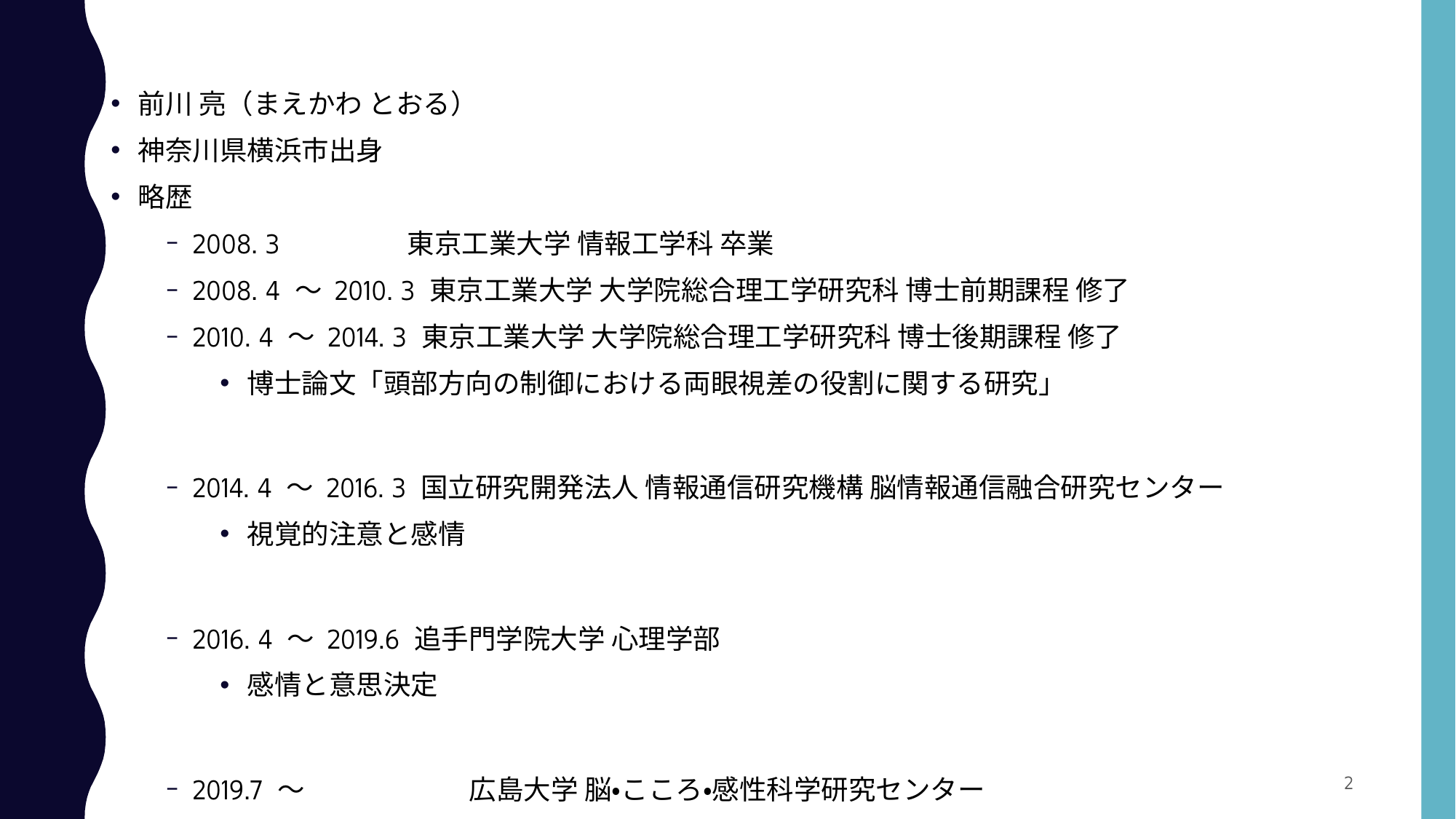

前川 亮（まえかわ とおる）
神奈川県横浜市出身
略歴
2008. 3 　　　     東京工業大学 情報工学科 卒業
2008. 4 ～ 2010. 3 東京工業大学 大学院総合理工学研究科 博士前期課程 修了
2010. 4 ～ 2014. 3 東京工業大学 大学院総合理工学研究科 博士後期課程 修了
博士論文「頭部方向の制御における両眼視差の役割に関する研究」

2014. 4 ～ 2016. 3 国立研究開発法人 情報通信研究機構 脳情報通信融合研究センター
視覚的注意と感情

2016. 4 ～ 2019.6 追手門学院大学 心理学部
感情と意思決定

2019.7 ～	　     広島大学 脳・こころ・感性科学研究センター

2